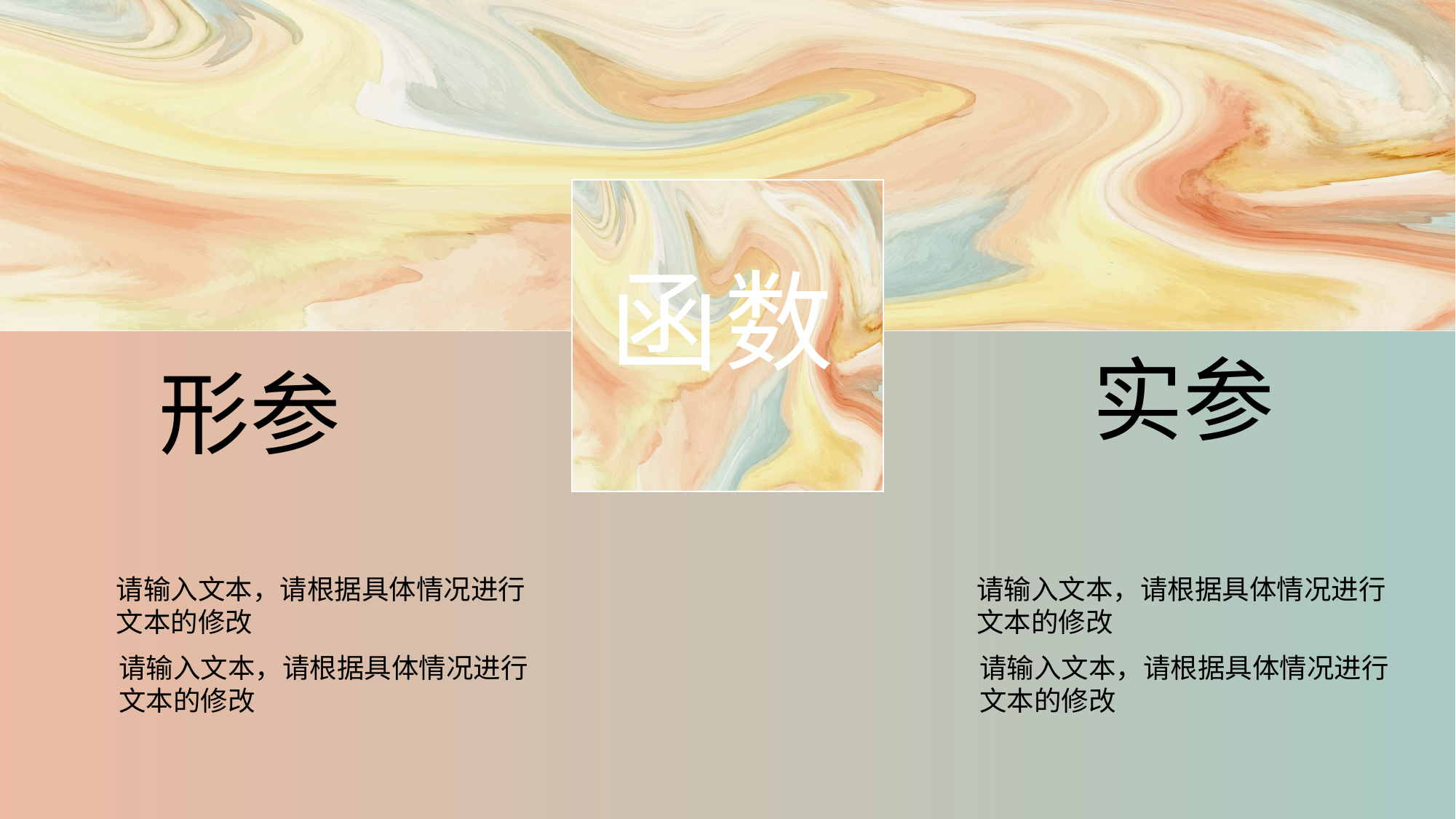

函数
实参
形参
请输入文本，请根据具体情况进行文本的修改
请输入文本，请根据具体情况进行文本的修改
请输入文本，请根据具体情况进行文本的修改
请输入文本，请根据具体情况进行文本的修改